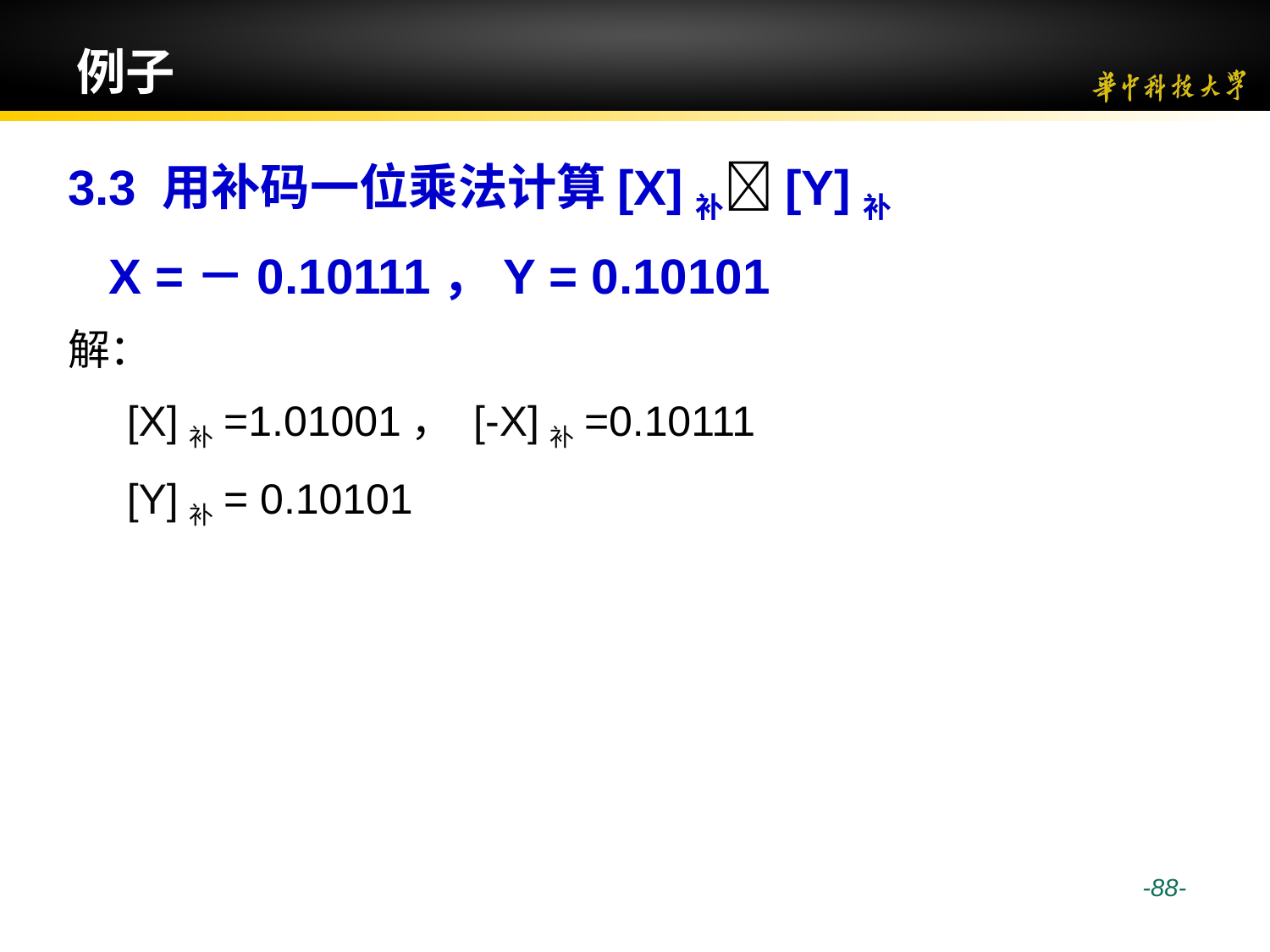

# 例子
3.3 用补码一位乘法计算[X]补×[Y]补
   X =－0.10111，Y = 0.10101
解：
     [X]补=1.01001， [-X]补=0.10111
     [Y]补= 0.10101

 -88-